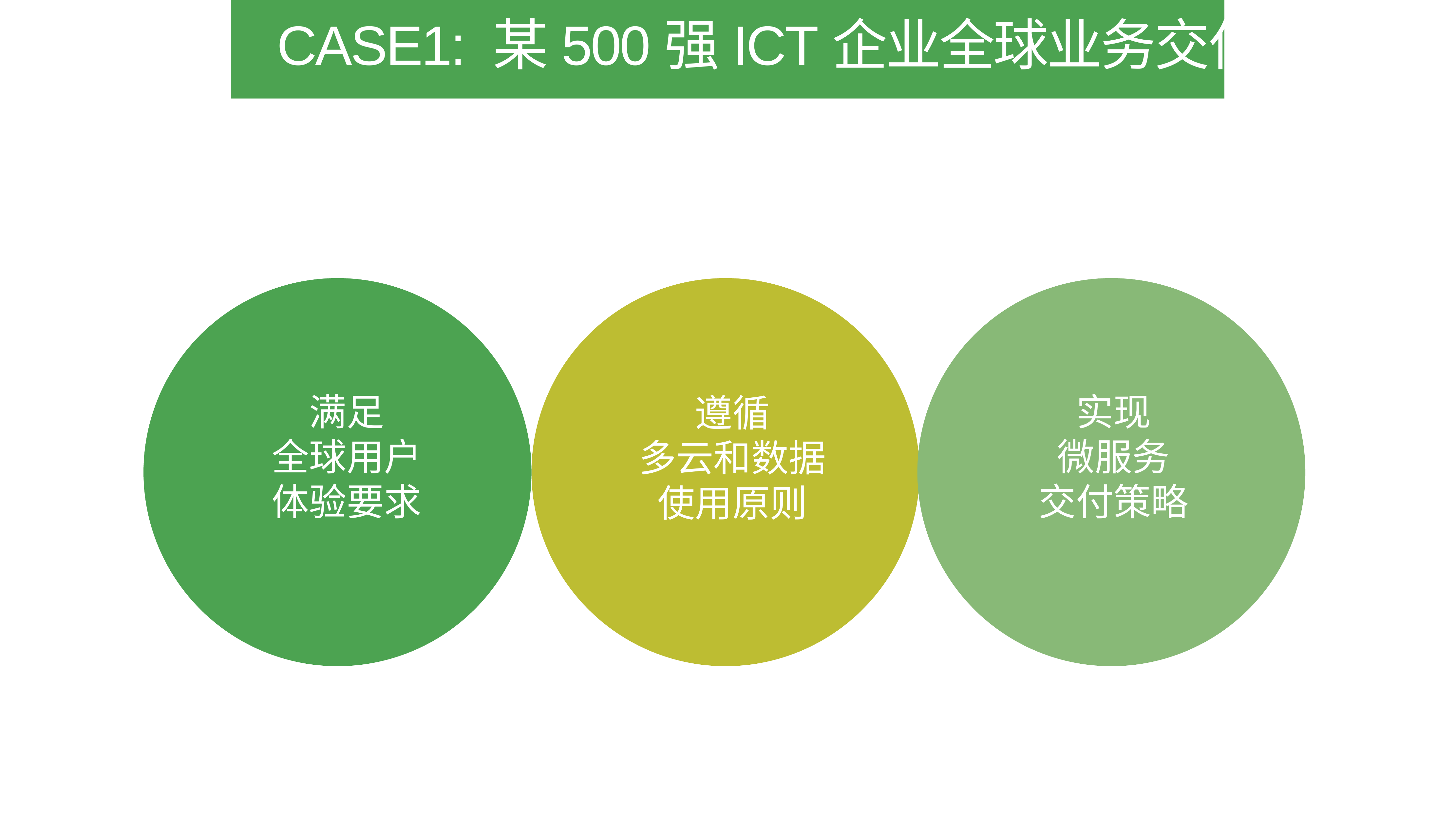

Case1: 某500强ICT企业全球业务交付

满足
全球用户
体验要求
实现
微服务
交付策略
遵循
多云和数据
使用原则